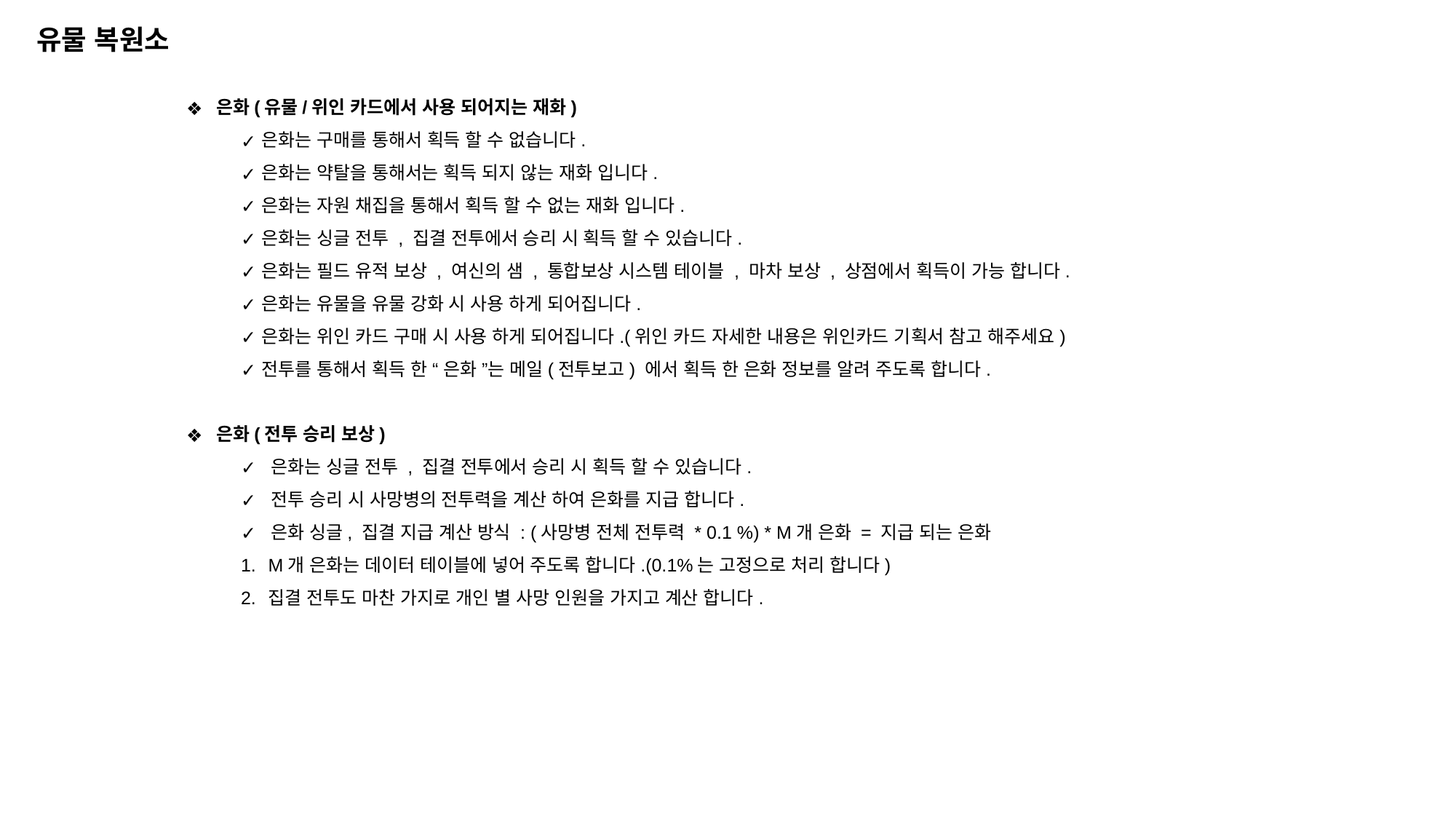

유물 복원소
 은화(유물/위인 카드에서 사용 되어지는 재화)
은화는 구매를 통해서 획득 할 수 없습니다.
은화는 약탈을 통해서는 획득 되지 않는 재화 입니다.
은화는 자원 채집을 통해서 획득 할 수 없는 재화 입니다.
은화는 싱글 전투 , 집결 전투에서 승리 시 획득 할 수 있습니다.
은화는 필드 유적 보상 , 여신의 샘 , 통합보상 시스템 테이블 , 마차 보상 , 상점에서 획득이 가능 합니다.
은화는 유물을 유물 강화 시 사용 하게 되어집니다.
은화는 위인 카드 구매 시 사용 하게 되어집니다.(위인 카드 자세한 내용은 위인카드 기획서 참고 해주세요)
전투를 통해서 획득 한 “ 은화 ”는 메일(전투보고) 에서 획득 한 은화 정보를 알려 주도록 합니다.

 은화(전투 승리 보상)
 은화는 싱글 전투 , 집결 전투에서 승리 시 획득 할 수 있습니다.
 전투 승리 시 사망병의 전투력을 계산 하여 은화를 지급 합니다.
 은화 싱글, 집결 지급 계산 방식 : (사망병 전체 전투력 * 0.1 %) * M개 은화 = 지급 되는 은화
M개 은화는 데이터 테이블에 넣어 주도록 합니다.(0.1%는 고정으로 처리 합니다)
집결 전투도 마찬 가지로 개인 별 사망 인원을 가지고 계산 합니다.